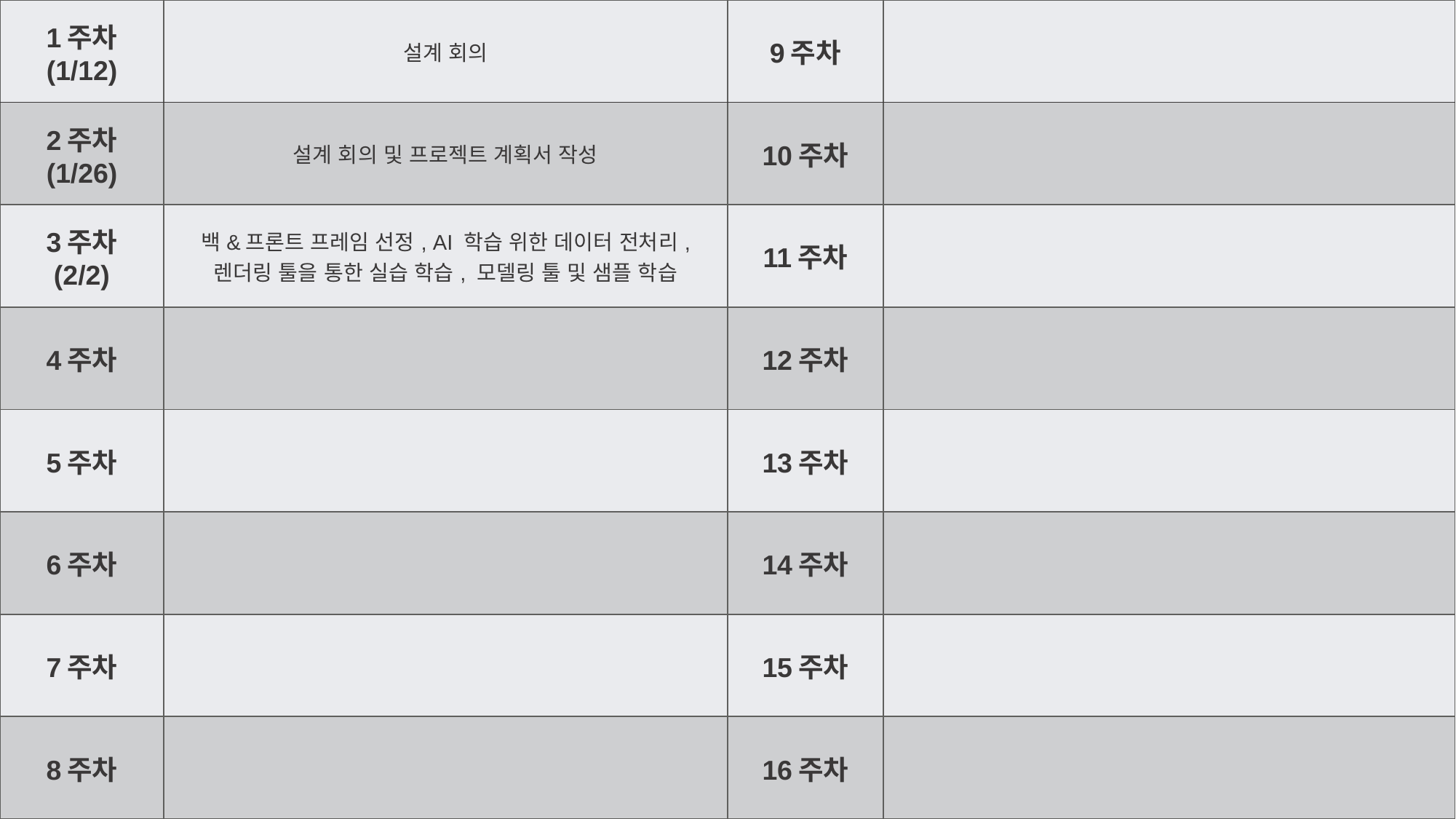

| 1주차 (1/12) | 설계 회의 | 9주차 |  |
| --- | --- | --- | --- |
| 2주차 (1/26) | 설계 회의 및 프로젝트 계획서 작성 | 10주차 |  |
| 3주차 (2/2) | 백&프론트 프레임 선정, AI 학습 위한 데이터 전처리, 렌더링 툴을 통한 실습 학습, 모델링 툴 및 샘플 학습 | 11주차 |  |
| 4주차 |  | 12주차 |  |
| 5주차 |  | 13주차 |  |
| 6주차 |  | 14주차 |  |
| 7주차 |  | 15주차 |  |
| 8주차 |  | 16주차 |  |